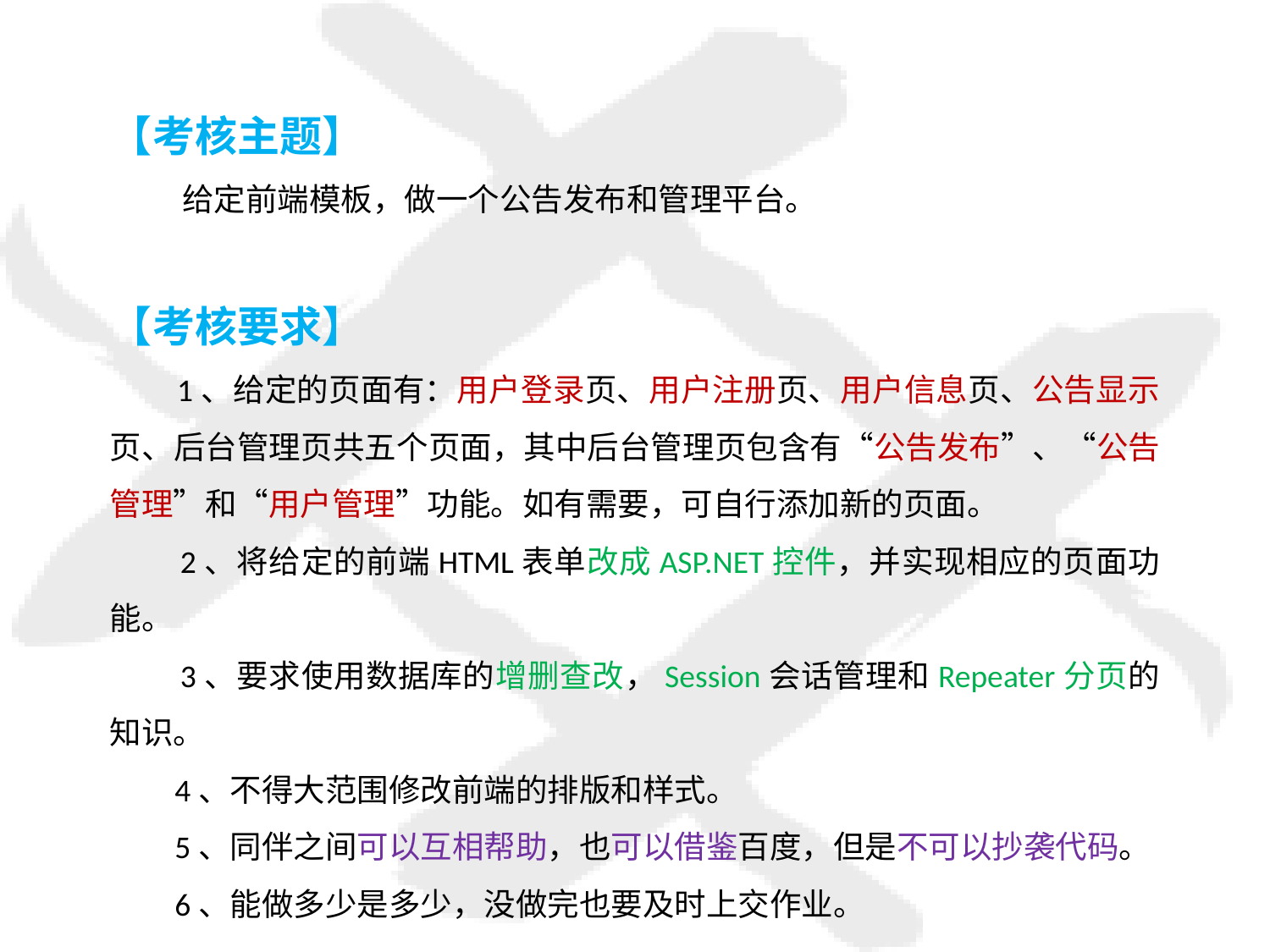

【考核主题】
         给定前端模板，做一个公告发布和管理平台。

【考核要求】
         1、给定的页面有：用户登录页、用户注册页、用户信息页、公告显示页、后台管理页共五个页面，其中后台管理页包含有“公告发布”、“公告管理”和“用户管理”功能。如有需要，可自行添加新的页面。
         2、将给定的前端HTML表单改成ASP.NET控件，并实现相应的页面功能。
         3、要求使用数据库的增删查改，Session会话管理和Repeater分页的知识。
         4、不得大范围修改前端的排版和样式。
         5、同伴之间可以互相帮助，也可以借鉴百度，但是不可以抄袭代码。
         6、能做多少是多少，没做完也要及时上交作业。